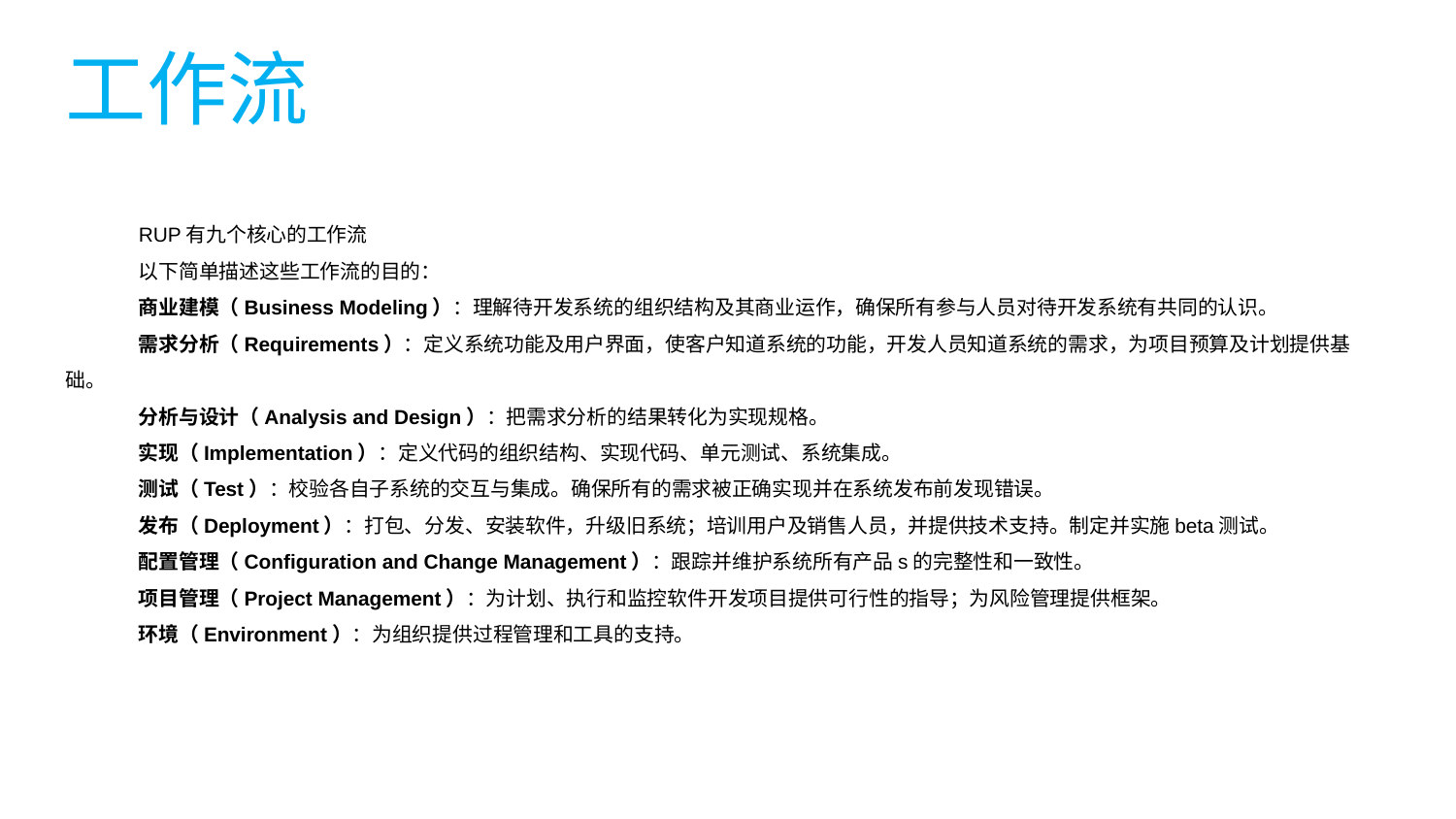

工作流
RUP有九个核心的工作流
以下简单描述这些工作流的目的：
商业建模（Business Modeling）：理解待开发系统的组织结构及其商业运作，确保所有参与人员对待开发系统有共同的认识。
需求分析（Requirements）：定义系统功能及用户界面，使客户知道系统的功能，开发人员知道系统的需求，为项目预算及计划提供基础。
分析与设计（Analysis and Design）：把需求分析的结果转化为实现规格。
实现（Implementation）：定义代码的组织结构、实现代码、单元测试、系统集成。
测试（Test）：校验各自子系统的交互与集成。确保所有的需求被正确实现并在系统发布前发现错误。
发布（Deployment）：打包、分发、安装软件，升级旧系统；培训用户及销售人员，并提供技术支持。制定并实施beta测试。
配置管理（Configuration and Change Management）：跟踪并维护系统所有产品s的完整性和一致性。
项目管理（Project Management）：为计划、执行和监控软件开发项目提供可行性的指导；为风险管理提供框架。
环境（Environment）：为组织提供过程管理和工具的支持。